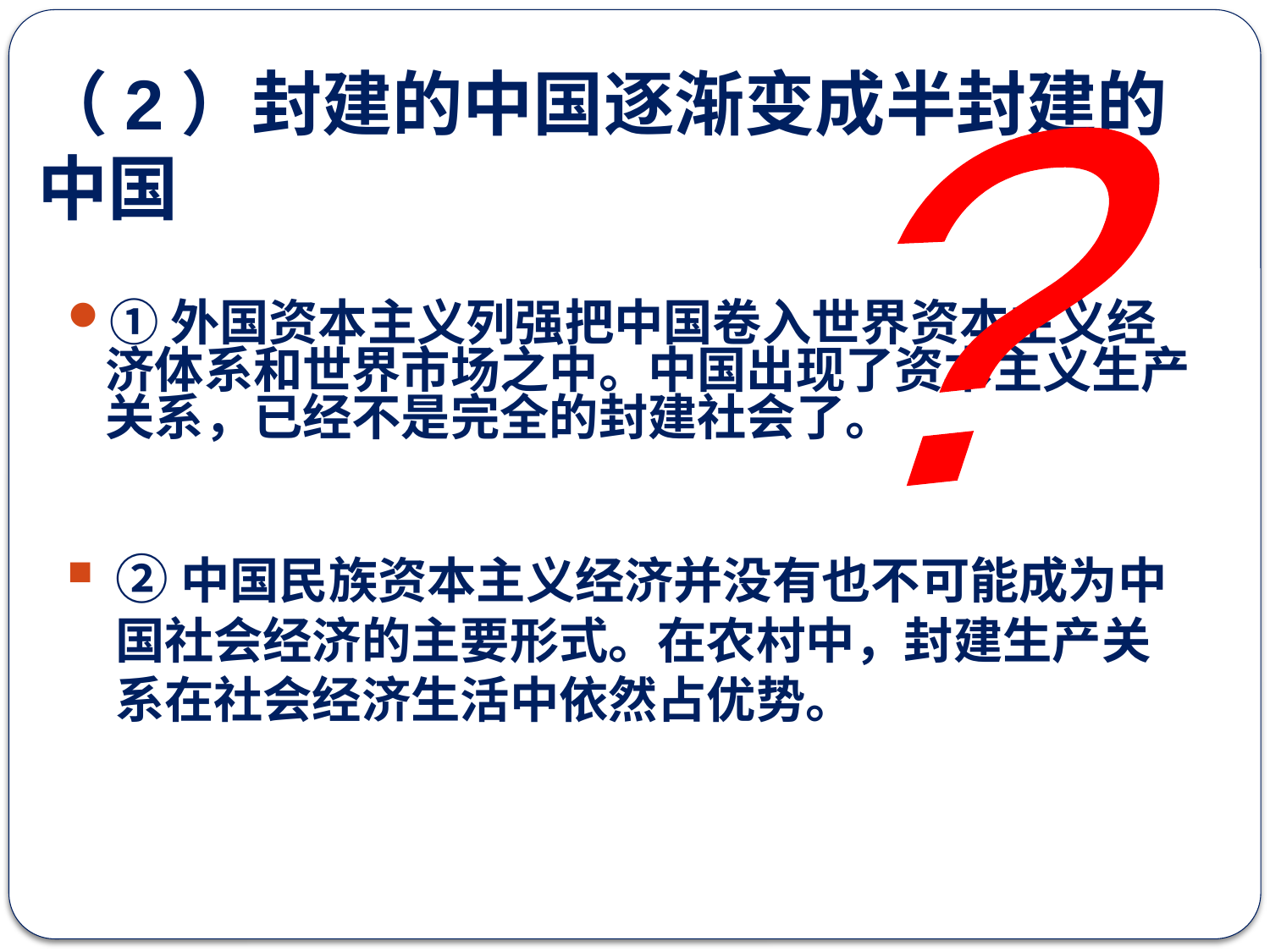

# （2）封建的中国逐渐变成半封建的中国
?
①外国资本主义列强把中国卷入世界资本主义经济体系和世界市场之中。中国出现了资本主义生产关系，已经不是完全的封建社会了。
②中国民族资本主义经济并没有也不可能成为中国社会经济的主要形式。在农村中，封建生产关系在社会经济生活中依然占优势。